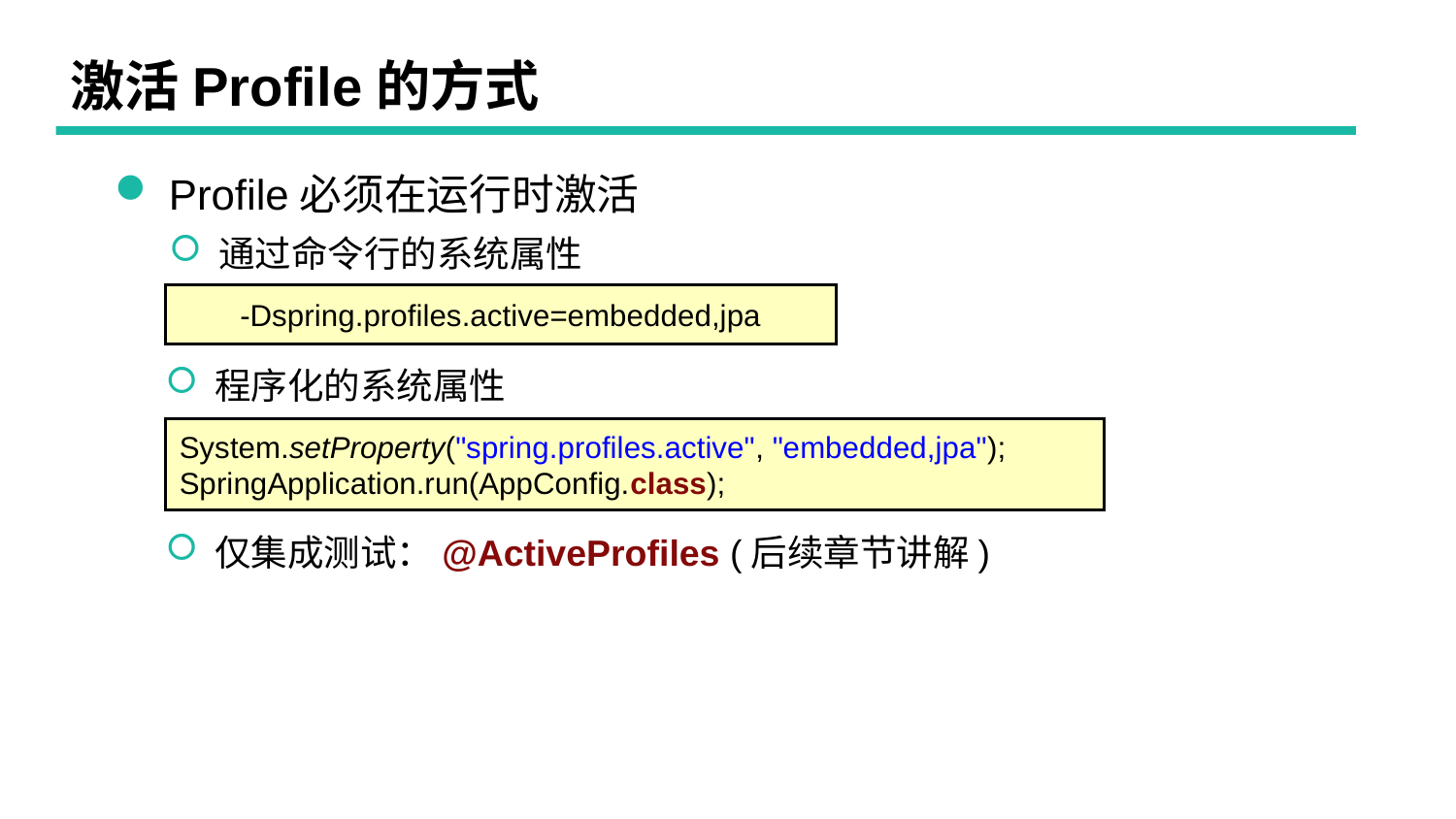

# 激活Profile的方式
 Profile必须在运行时激活
 通过命令行的系统属性
-Dspring.profiles.active=embedded,jpa
 程序化的系统属性
System.setProperty("spring.profiles.active", "embedded,jpa");
SpringApplication.run(AppConfig.class);
 仅集成测试：@ActiveProfiles (后续章节讲解)